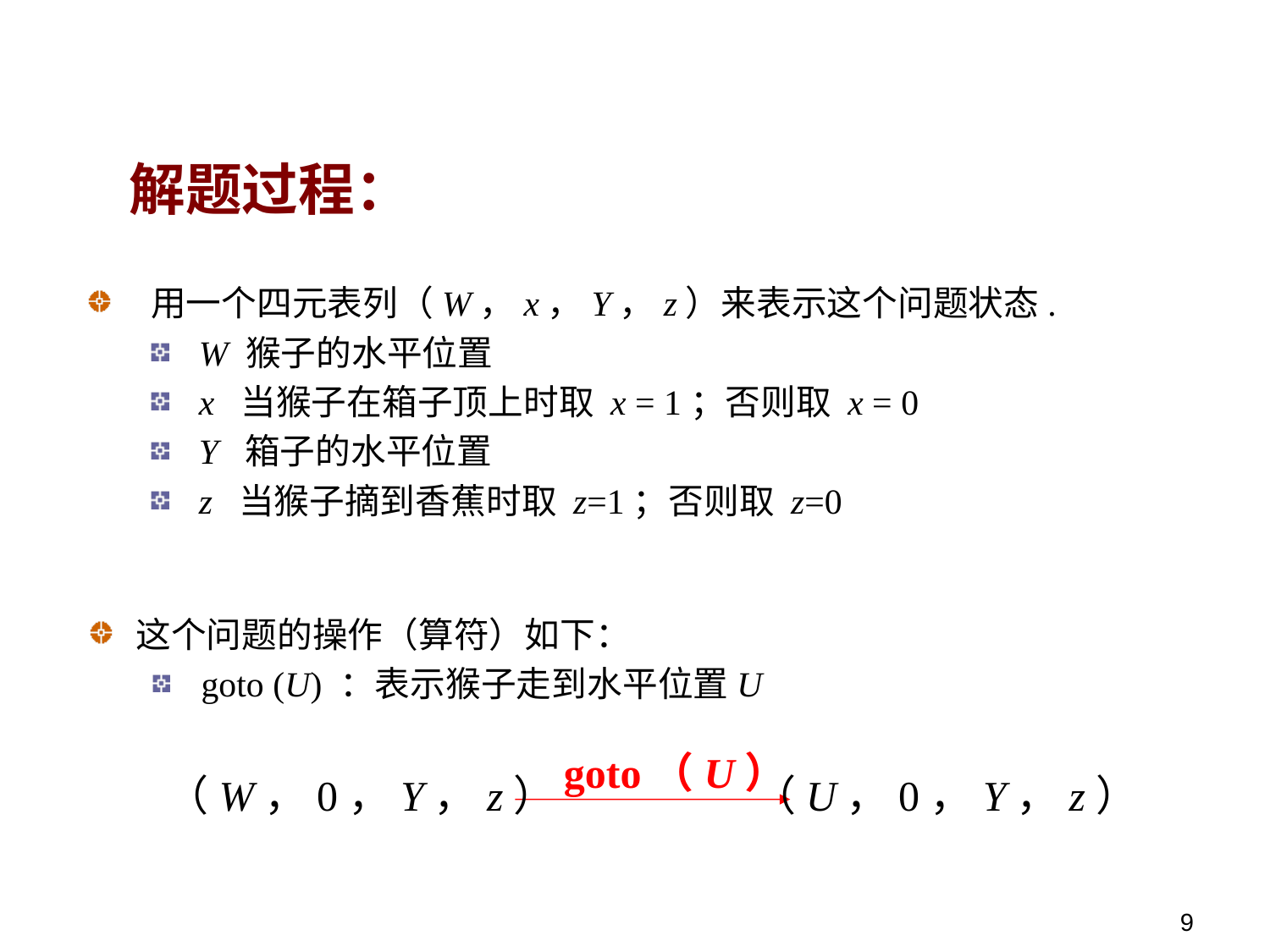

# 解题过程：
 用一个四元表列（W，x，Y，z）来表示这个问题状态.
 W 猴子的水平位置
 x  当猴子在箱子顶上时取 x = 1；否则取 x = 0
 Y  箱子的水平位置
 z  当猴子摘到香蕉时取 z=1；否则取 z=0
这个问题的操作（算符）如下：
 goto (U) ：表示猴子走到水平位置U
goto（U）
（W，0，Y，z）
（U，0，Y，z）

9